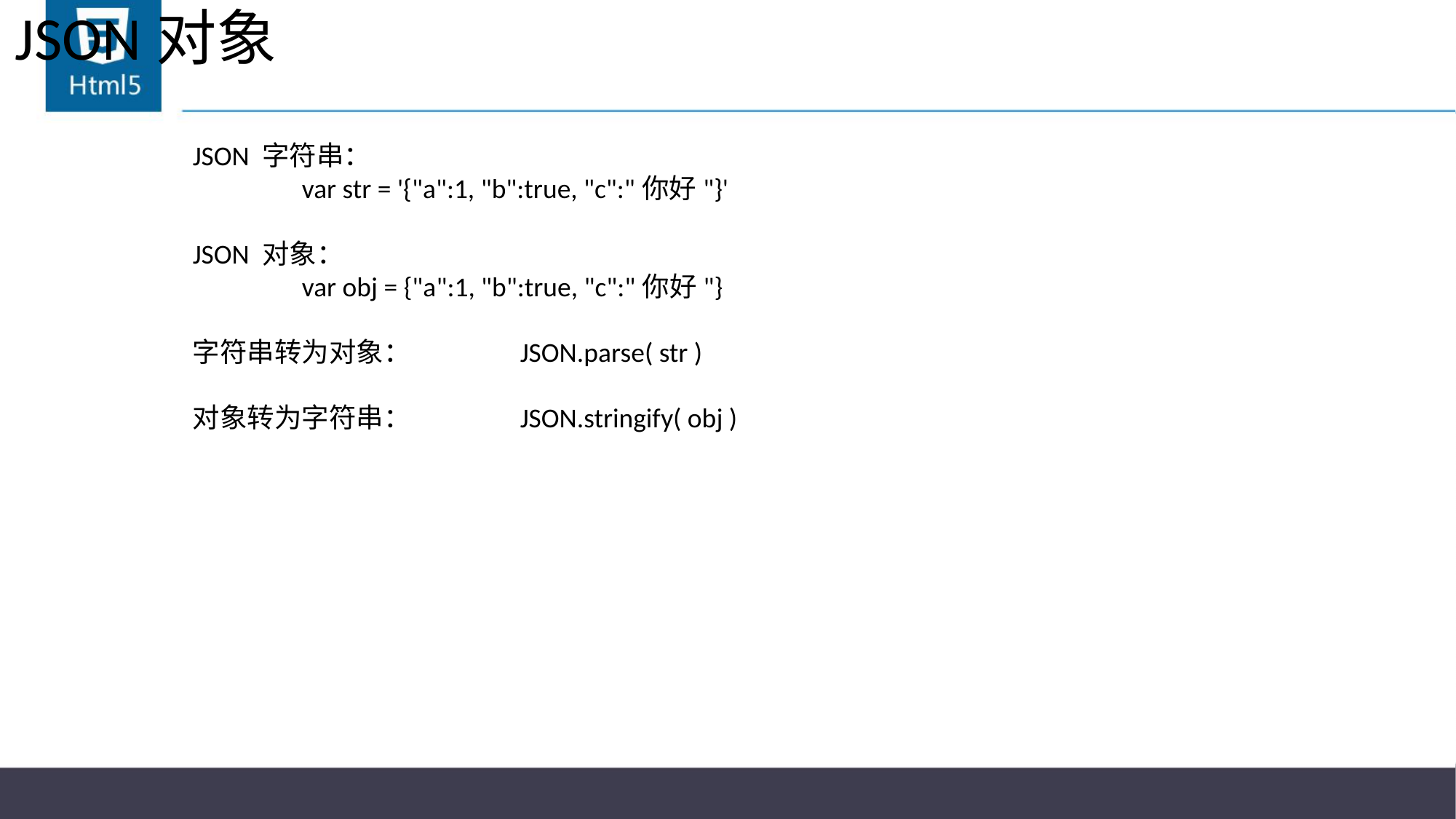

# JSON对象
JSON 字符串：
	var str = '{"a":1, "b":true, "c":"你好"}'

JSON 对象：
	var obj = {"a":1, "b":true, "c":"你好"}

字符串转为对象：	JSON.parse( str )

对象转为字符串：	JSON.stringify( obj )